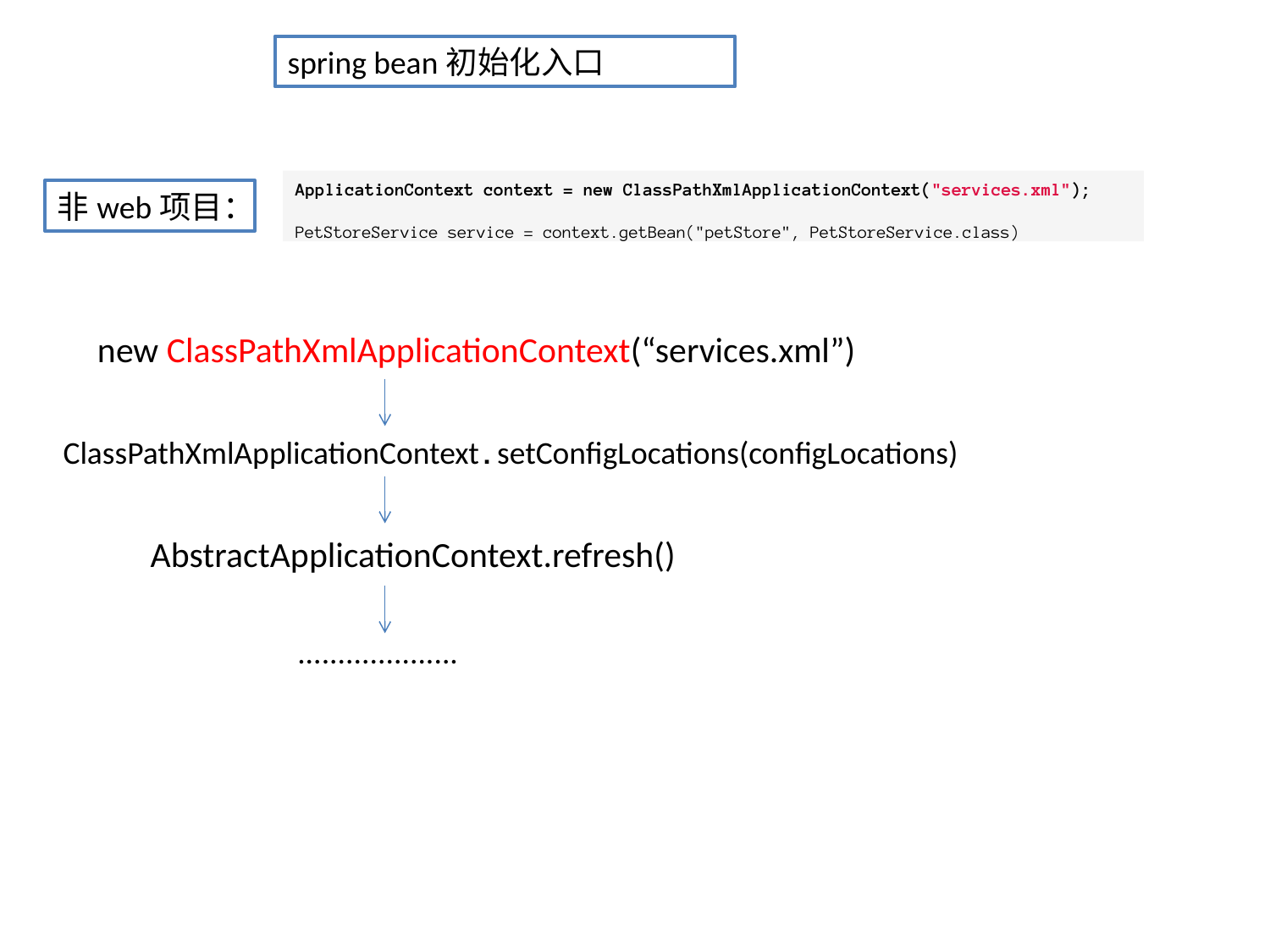

spring bean初始化入口
ApplicationContext context = new ClassPathXmlApplicationContext("services.xml");

PetStoreService service = context.getBean("petStore", PetStoreService.class)
非web项目：
new ClassPathXmlApplicationContext(“services.xml”)
ClassPathXmlApplicationContext.setConfigLocations(configLocations)
AbstractApplicationContext.refresh()
....................